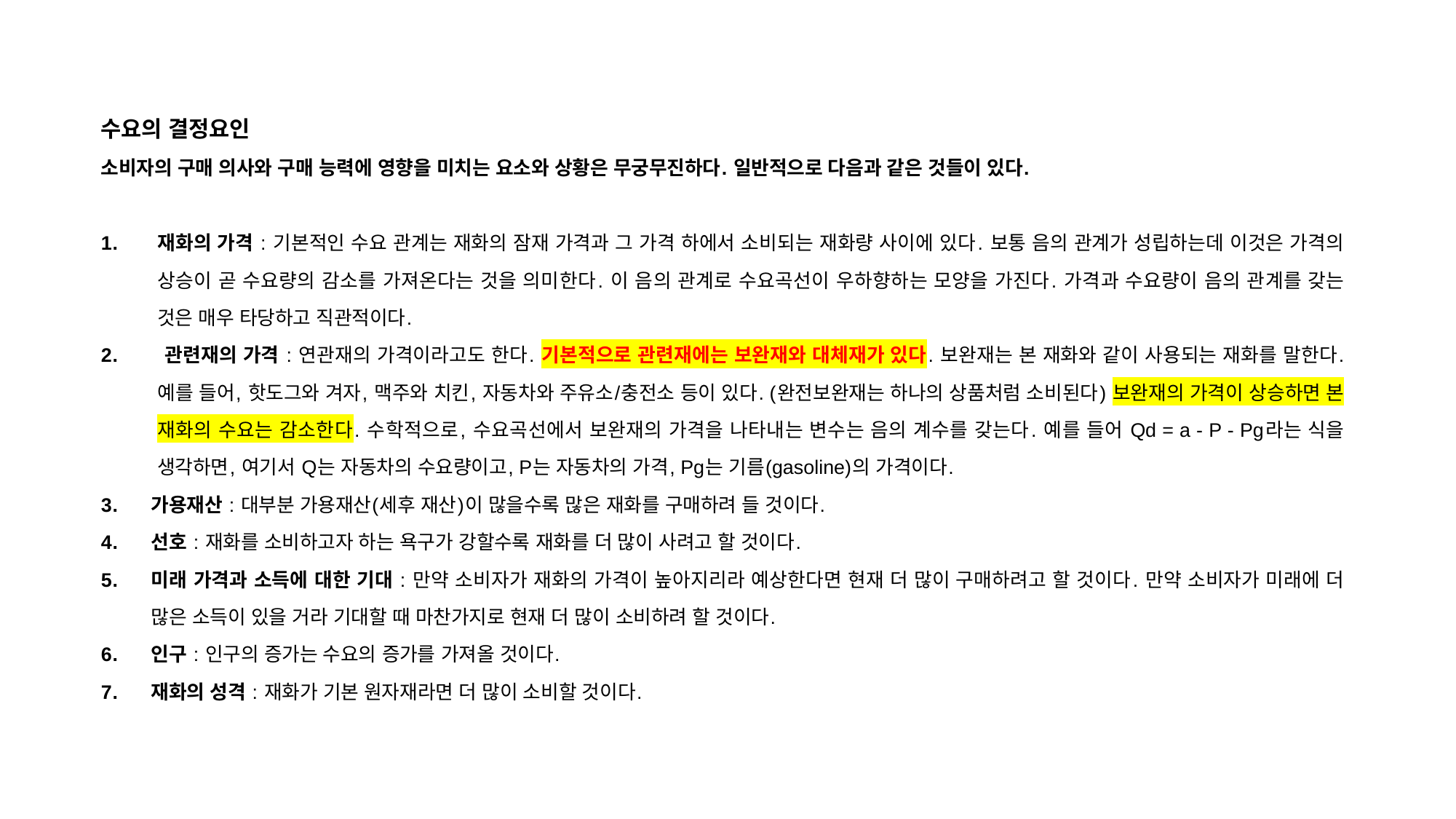

수요의 결정요인
소비자의 구매 의사와 구매 능력에 영향을 미치는 요소와 상황은 무궁무진하다. 일반적으로 다음과 같은 것들이 있다.

재화의 가격 : 기본적인 수요 관계는 재화의 잠재 가격과 그 가격 하에서 소비되는 재화량 사이에 있다. 보통 음의 관계가 성립하는데 이것은 가격의 상승이 곧 수요량의 감소를 가져온다는 것을 의미한다. 이 음의 관계로 수요곡선이 우하향하는 모양을 가진다. 가격과 수요량이 음의 관계를 갖는 것은 매우 타당하고 직관적이다.
 관련재의 가격 : 연관재의 가격이라고도 한다. 기본적으로 관련재에는 보완재와 대체재가 있다. 보완재는 본 재화와 같이 사용되는 재화를 말한다. 예를 들어, 핫도그와 겨자, 맥주와 치킨, 자동차와 주유소/충전소 등이 있다. (완전보완재는 하나의 상품처럼 소비된다) 보완재의 가격이 상승하면 본 재화의 수요는 감소한다. 수학적으로, 수요곡선에서 보완재의 가격을 나타내는 변수는 음의 계수를 갖는다. 예를 들어 Qd = a - P - Pg라는 식을 생각하면, 여기서 Q는 자동차의 수요량이고, P는 자동차의 가격, Pg는 기름(gasoline)의 가격이다.
가용재산 : 대부분 가용재산(세후 재산)이 많을수록 많은 재화를 구매하려 들 것이다.
선호 : 재화를 소비하고자 하는 욕구가 강할수록 재화를 더 많이 사려고 할 것이다.
미래 가격과 소득에 대한 기대 : 만약 소비자가 재화의 가격이 높아지리라 예상한다면 현재 더 많이 구매하려고 할 것이다. 만약 소비자가 미래에 더 많은 소득이 있을 거라 기대할 때 마찬가지로 현재 더 많이 소비하려 할 것이다.
인구 : 인구의 증가는 수요의 증가를 가져올 것이다.
재화의 성격 : 재화가 기본 원자재라면 더 많이 소비할 것이다.